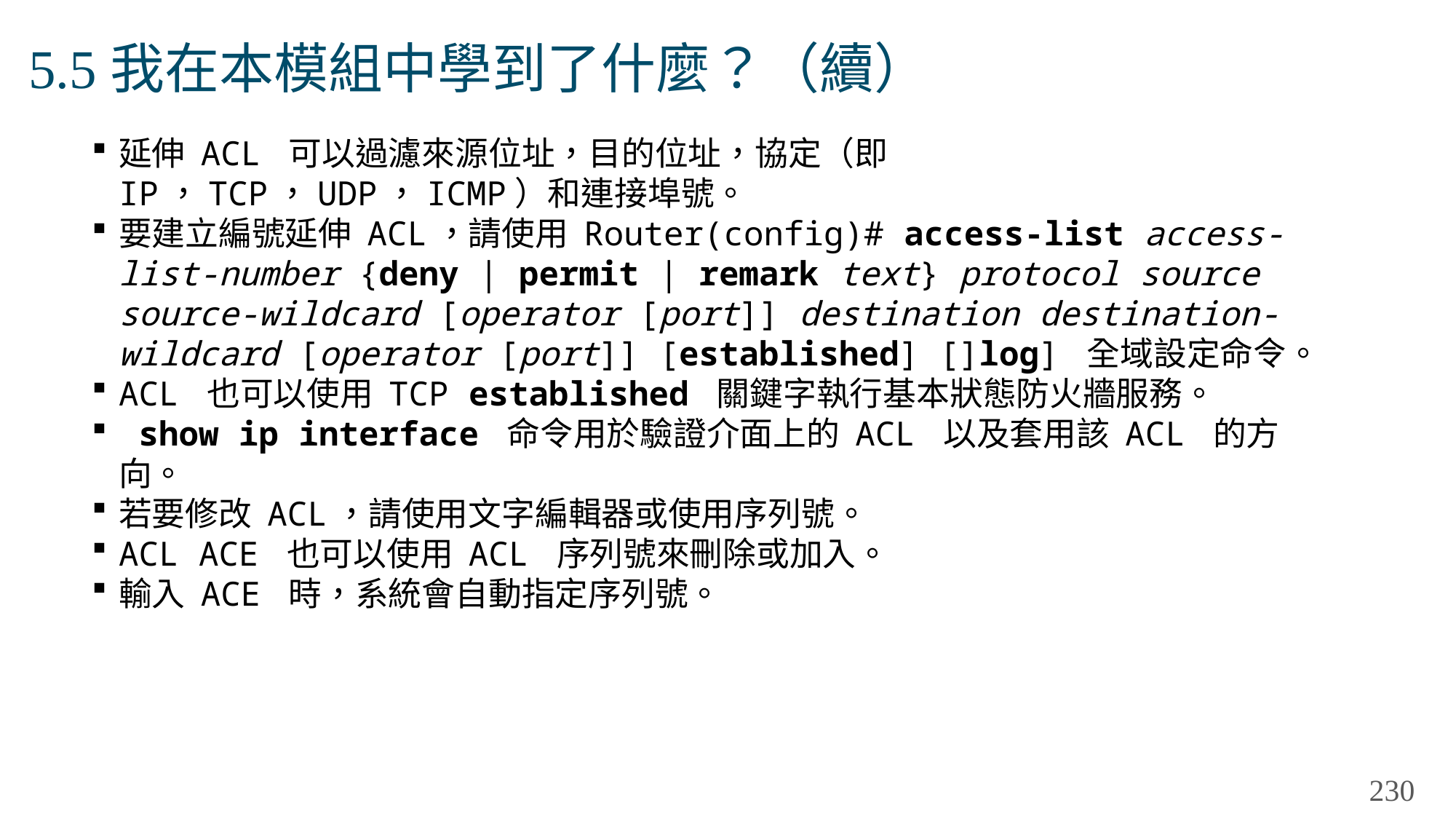

# 5.5我在本模組中學到了什麼？（續）
延伸 ACL 可以過濾來源位址，目的位址，協定（即 IP，TCP，UDP，ICMP）和連接埠號。
要建立編號延伸 ACL，請使用 Router(config)# access-list access-list-number {deny | permit | remark text} protocol source source-wildcard [operator [port]] destination destination-wildcard [operator [port]] [established] []log] 全域設定命令。
ACL 也可以使用 TCP established 關鍵字執行基本狀態防火牆服務。
 show ip interface 命令用於驗證介面上的 ACL 以及套用該 ACL 的方向。
若要修改 ACL，請使用文字編輯器或使用序列號。
ACL ACE 也可以使用 ACL 序列號來刪除或加入。
輸入 ACE 時，系統會自動指定序列號。
230